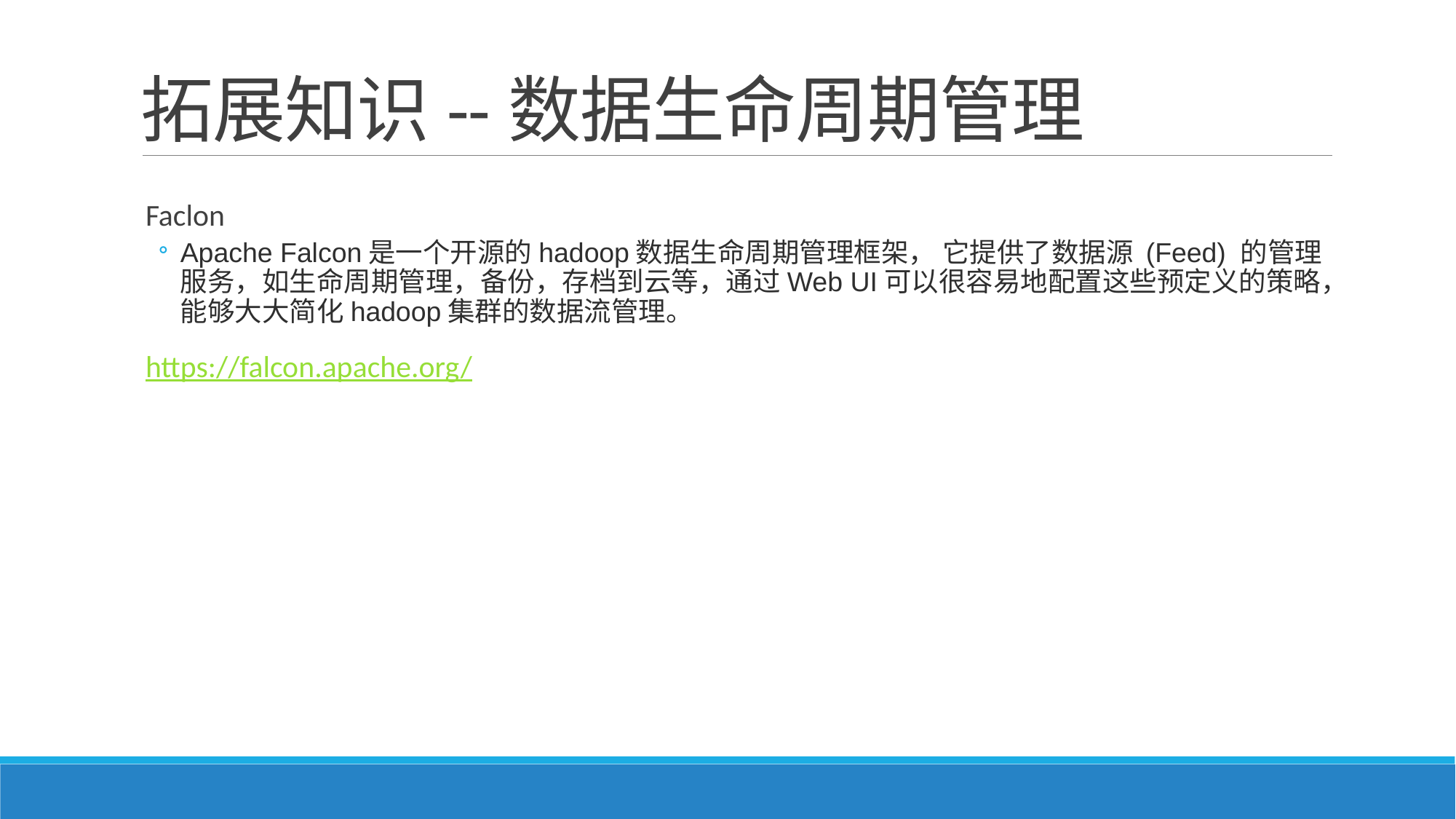

# 拓展知识--数据生命周期管理
Faclon
Apache Falcon是一个开源的hadoop数据生命周期管理框架， 它提供了数据源 (Feed) 的管理服务，如生命周期管理，备份，存档到云等，通过Web UI可以很容易地配置这些预定义的策略，能够大大简化hadoop集群的数据流管理。
https://falcon.apache.org/